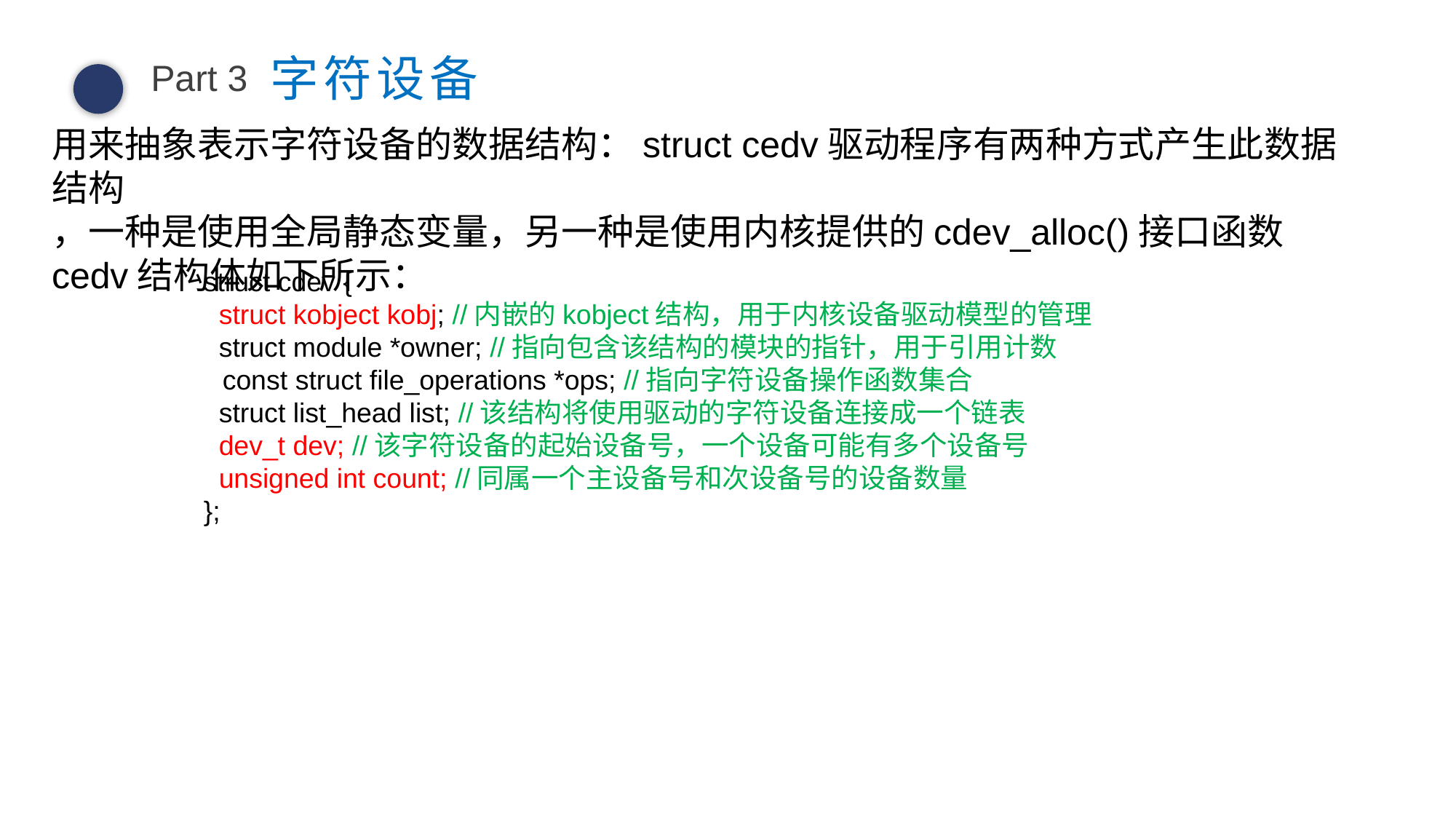

字符设备

请在此输入文本内容或者粘贴复制的文本内容到此处，请在此输入文本内容或者粘贴复制的文本内容到此处请在此输入文本内容
Part 3

用来抽象表示字符设备的数据结构：struct cedv驱动程序有两种方式产生此数据结构
，一种是使用全局静态变量，另一种是使用内核提供的cdev_alloc()接口函数
cedv结构体如下所示：
struct cdev {
  struct kobject kobj; //内嵌的kobject结构，用于内核设备驱动模型的管理
  struct module *owner; //指向包含该结构的模块的指针，用于引用计数
  const struct file_operations *ops; //指向字符设备操作函数集合
  struct list_head list; //该结构将使用驱动的字符设备连接成一个链表
  dev_t dev; //该字符设备的起始设备号，一个设备可能有多个设备号
  unsigned int count; //同属一个主设备号和次设备号的设备数量
};